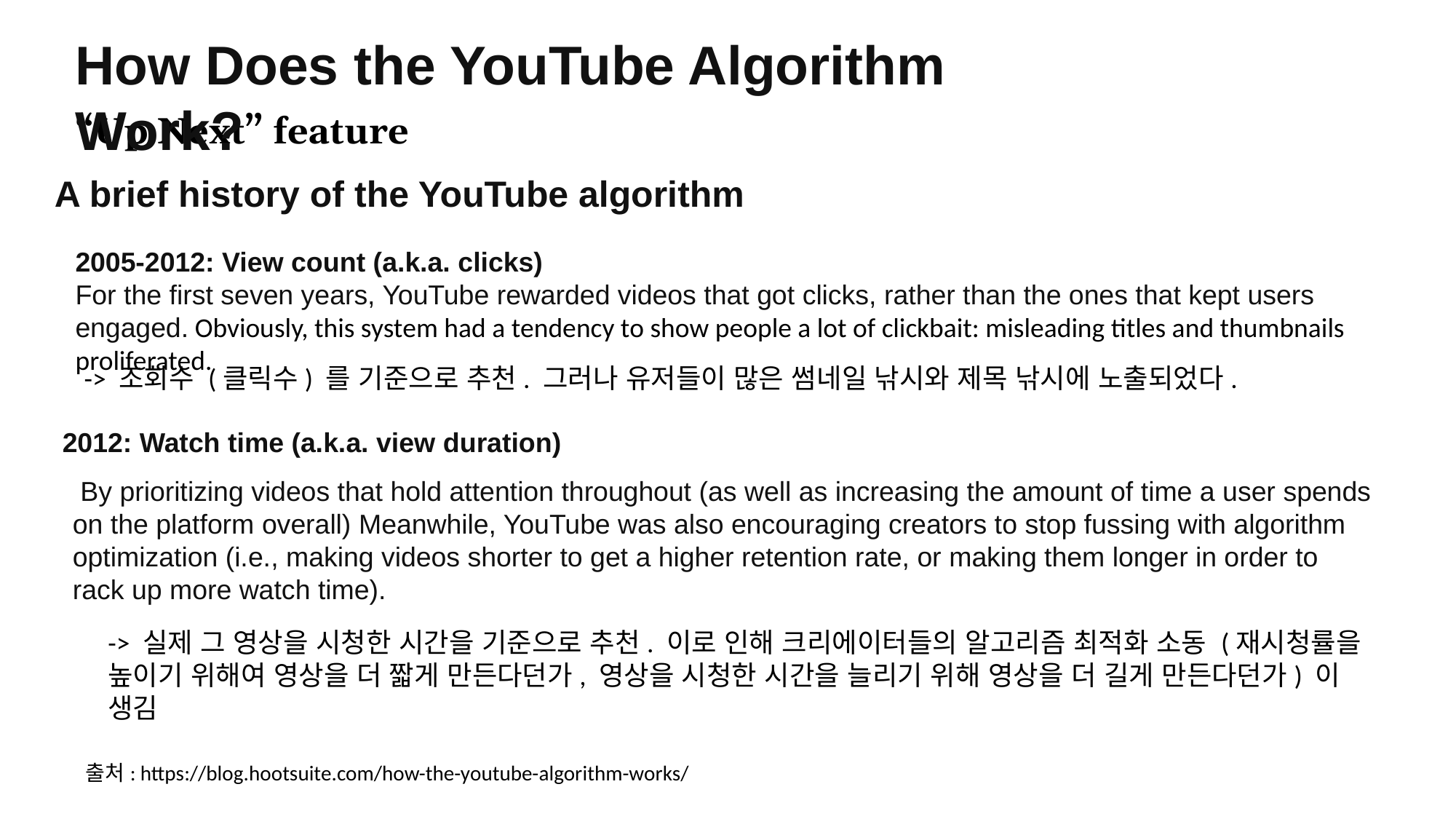

How Does the YouTube Algorithm Work?
“Up Next” feature
A brief history of the YouTube algorithm
2005-2012: View count (a.k.a. clicks)
For the first seven years, YouTube rewarded videos that got clicks, rather than the ones that kept users engaged. Obviously, this system had a tendency to show people a lot of clickbait: misleading titles and thumbnails proliferated.
-> 조회수 (클릭수) 를 기준으로 추천. 그러나 유저들이 많은 썸네일 낚시와 제목 낚시에 노출되었다.
2012: Watch time (a.k.a. view duration)
 By prioritizing videos that hold attention throughout (as well as increasing the amount of time a user spends on the platform overall) Meanwhile, YouTube was also encouraging creators to stop fussing with algorithm optimization (i.e., making videos shorter to get a higher retention rate, or making them longer in order to rack up more watch time).
-> 실제 그 영상을 시청한 시간을 기준으로 추천. 이로 인해 크리에이터들의 알고리즘 최적화 소동 (재시청률을
높이기 위해여 영상을 더 짧게 만든다던가, 영상을 시청한 시간을 늘리기 위해 영상을 더 길게 만든다던가) 이
생김

출처: https://blog.hootsuite.com/how-the-youtube-algorithm-works/